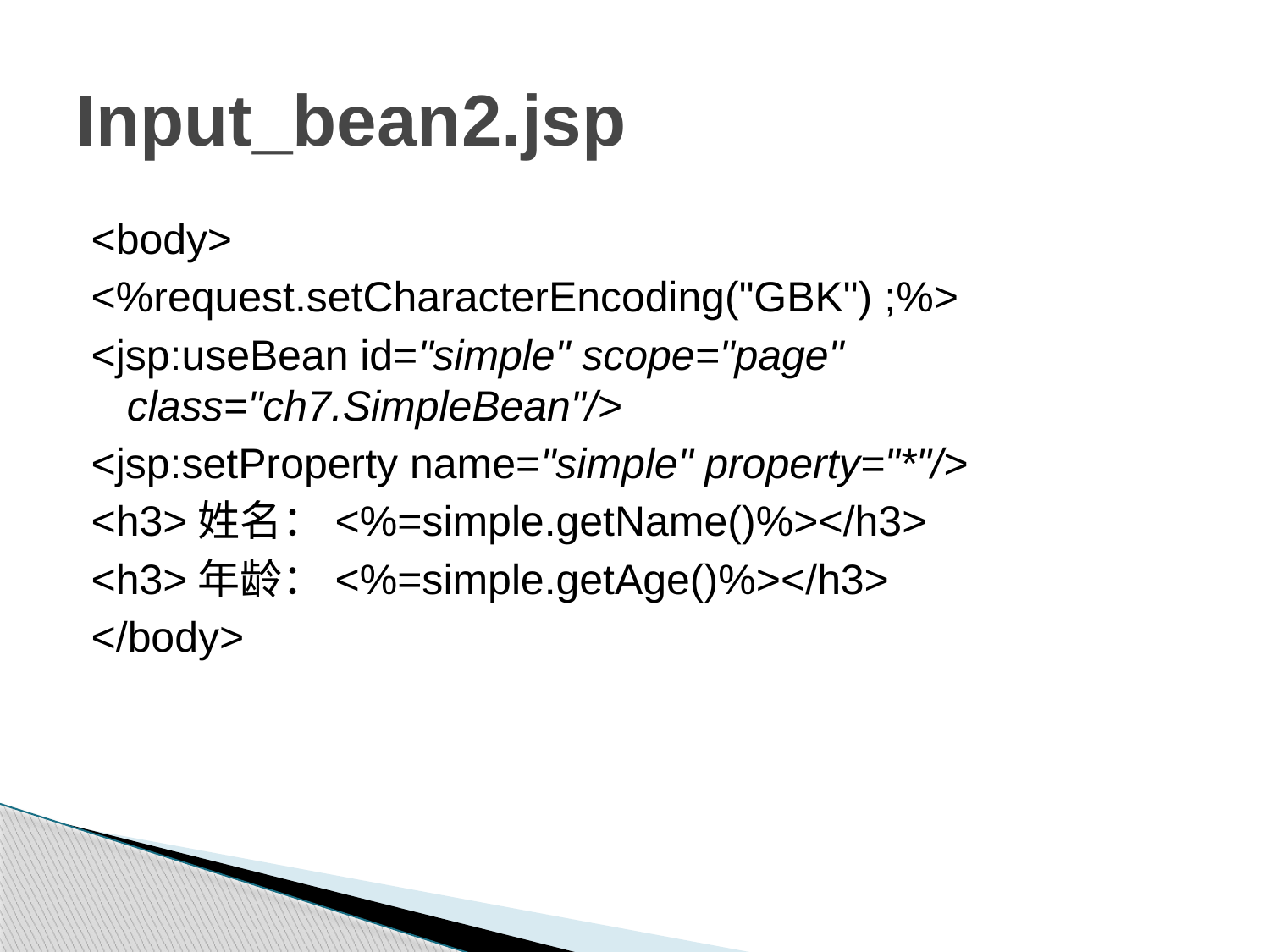

# Input_bean2.jsp
<body>
<%request.setCharacterEncoding("GBK") ;%>
<jsp:useBean id="simple" scope="page" class="ch7.SimpleBean"/>
<jsp:setProperty name="simple" property="*"/>
<h3>姓名：<%=simple.getName()%></h3>
<h3>年龄：<%=simple.getAge()%></h3>
</body>